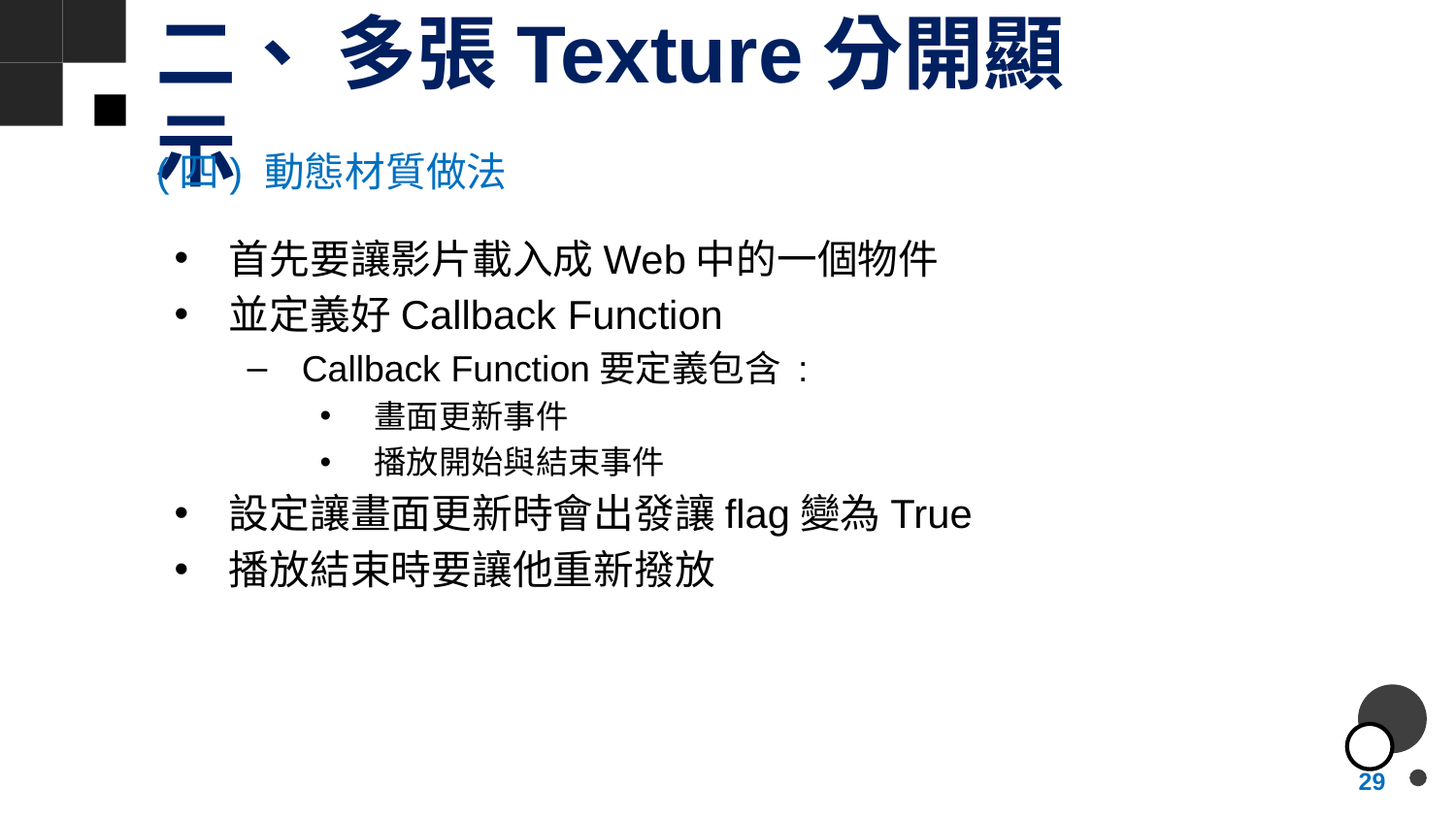

# 二、 多張Texture分開顯示
(四) 動態材質做法
首先要讓影片載入成Web中的一個物件
並定義好Callback Function
Callback Function要定義包含 :
畫面更新事件
播放開始與結束事件
設定讓畫面更新時會出發讓flag變為True
播放結束時要讓他重新撥放

29